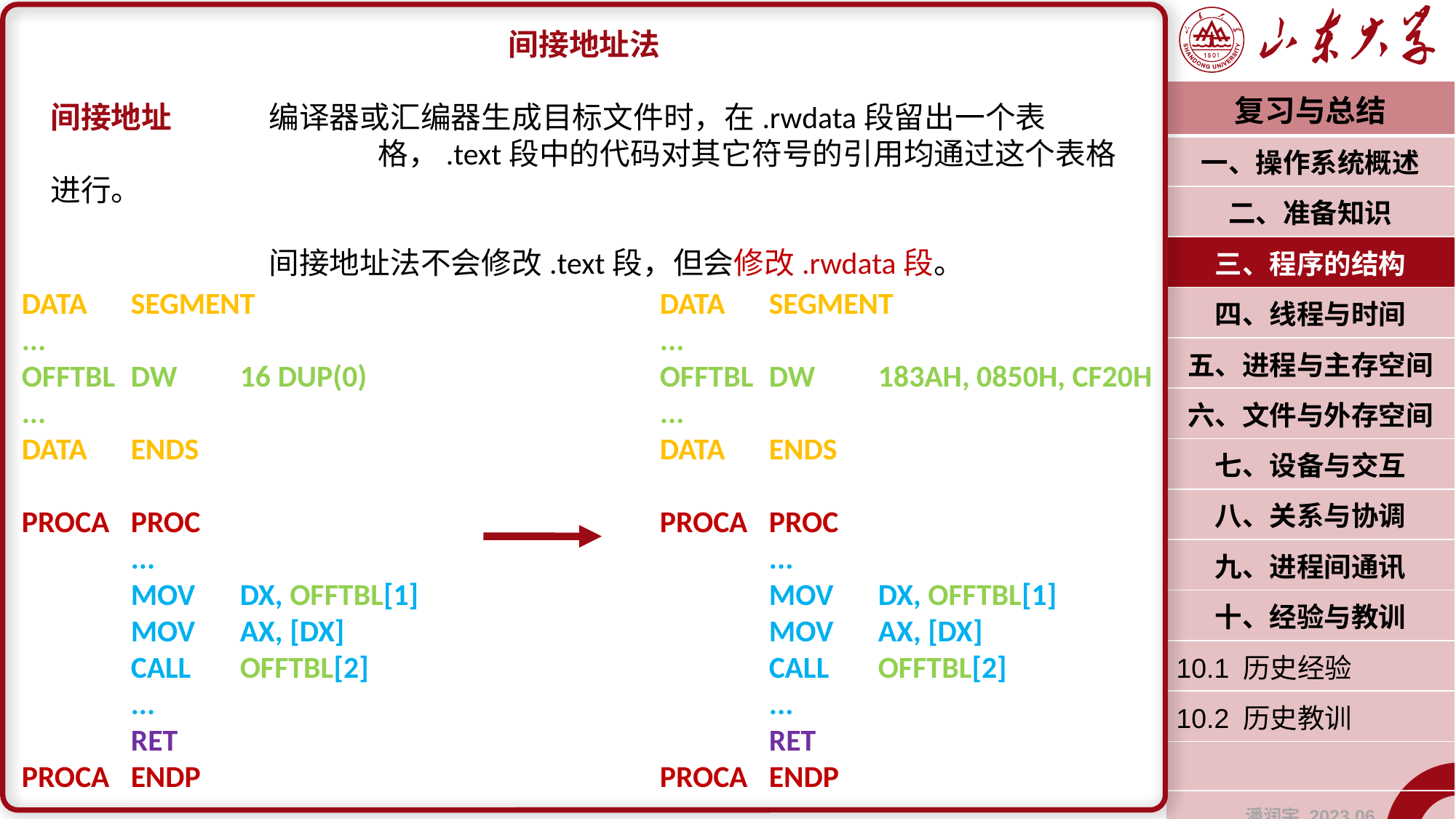

间接地址法

间接地址	编译器或汇编器生成目标文件时，在.rwdata段留出一个表			格，.text段中的代码对其它符号的引用均通过这个表格进行。

		间接地址法不会修改.text段，但会修改.rwdata段。
| 复习与总结 |
| --- |
| 一、操作系统概述 |
| 二、准备知识 |
| 三、程序的结构 |
| 四、线程与时间 |
| 五、进程与主存空间 |
| 六、文件与外存空间 |
| 七、设备与交互 |
| 八、关系与协调 |
| 九、进程间通讯 |
| 十、经验与教训 |
| 10.1 历史经验 |
| 10.2 历史教训 |
|  |
| 潘润宇 2023.06 |
DATA	SEGMENT
...
OFFTBL	DW 	16 DUP(0)
...
DATA	ENDS

PROCA	PROC
	...
	MOV	DX, OFFTBL[1]
	MOV	AX, [DX]
	CALL	OFFTBL[2]
	...
	RET
PROCA	ENDP
DATA	SEGMENT
...
OFFTBL	DW 	183AH, 0850H, CF20H
...
DATA	ENDS

PROCA	PROC
	...
	MOV	DX, OFFTBL[1]
	MOV	AX, [DX]
	CALL	OFFTBL[2]
	...
	RET
PROCA	ENDP